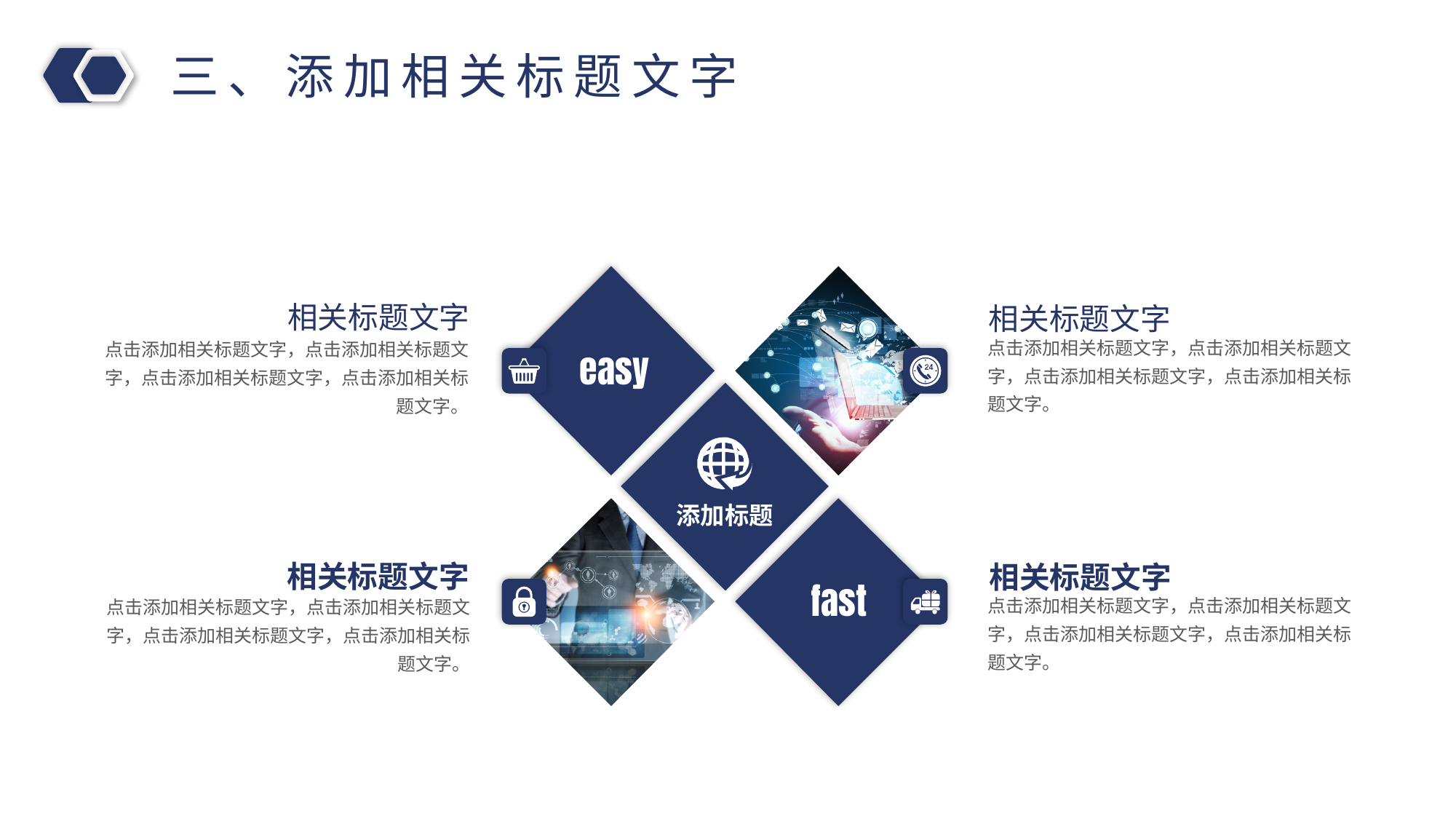

三、添加相关标题文字

easy

相关标题文字
点击添加相关标题文字，点击添加相关标题文字，点击添加相关标题文字，点击添加相关标题文字。
相关标题文字
点击添加相关标题文字，点击添加相关标题文字，点击添加相关标题文字，点击添加相关标题文字。

添加标题

fast
相关标题文字
点击添加相关标题文字，点击添加相关标题文字，点击添加相关标题文字，点击添加相关标题文字。
相关标题文字
点击添加相关标题文字，点击添加相关标题文字，点击添加相关标题文字，点击添加相关标题文字。